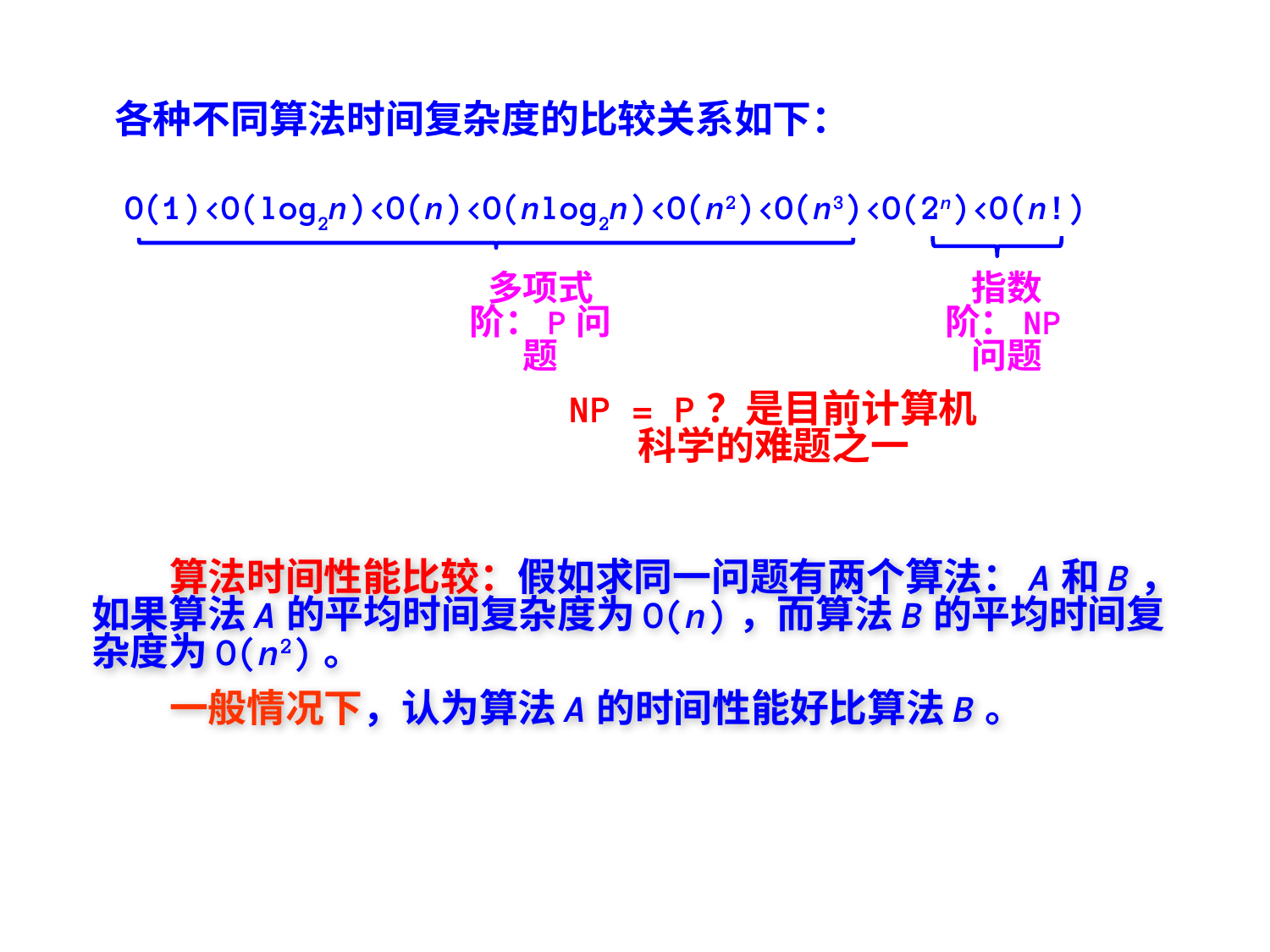

各种不同算法时间复杂度的比较关系如下：
  O(1)<O(log2n)<O(n)<O(nlog2n)<O(n2)<O(n3)<O(2n)<O(n!)

指数阶：NP问题

多项式阶：P问题
NP = P？是目前计算机科学的难题之一
　　算法时间性能比较：假如求同一问题有两个算法：A和B，如果算法A的平均时间复杂度为O(n)，而算法B的平均时间复杂度为O(n2)。
　　一般情况下，认为算法A的时间性能好比算法B。